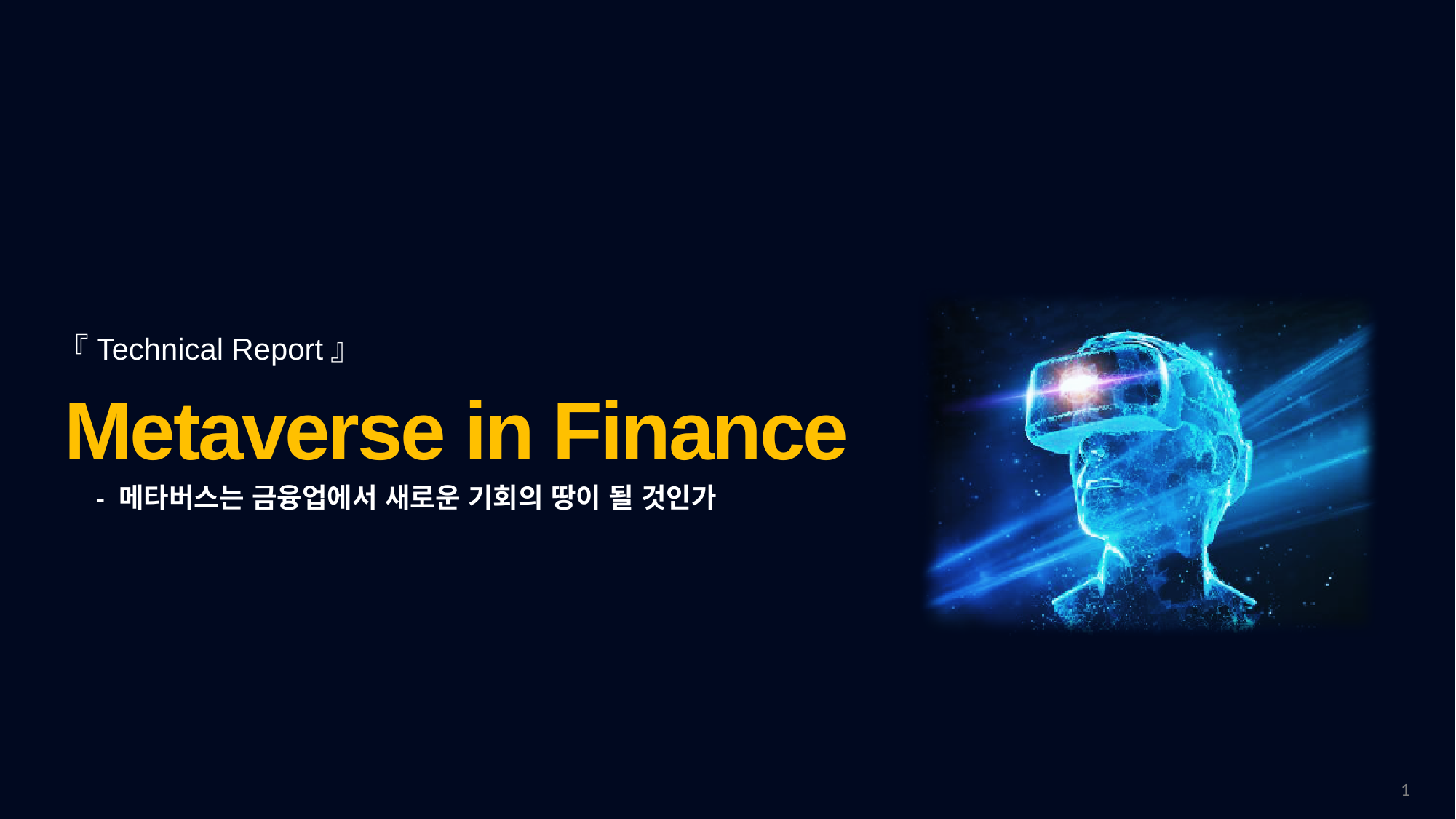

『Technical Report』
Metaverse in Finance
 - 메타버스는 금융업에서 새로운 기회의 땅이 될 것인가
1